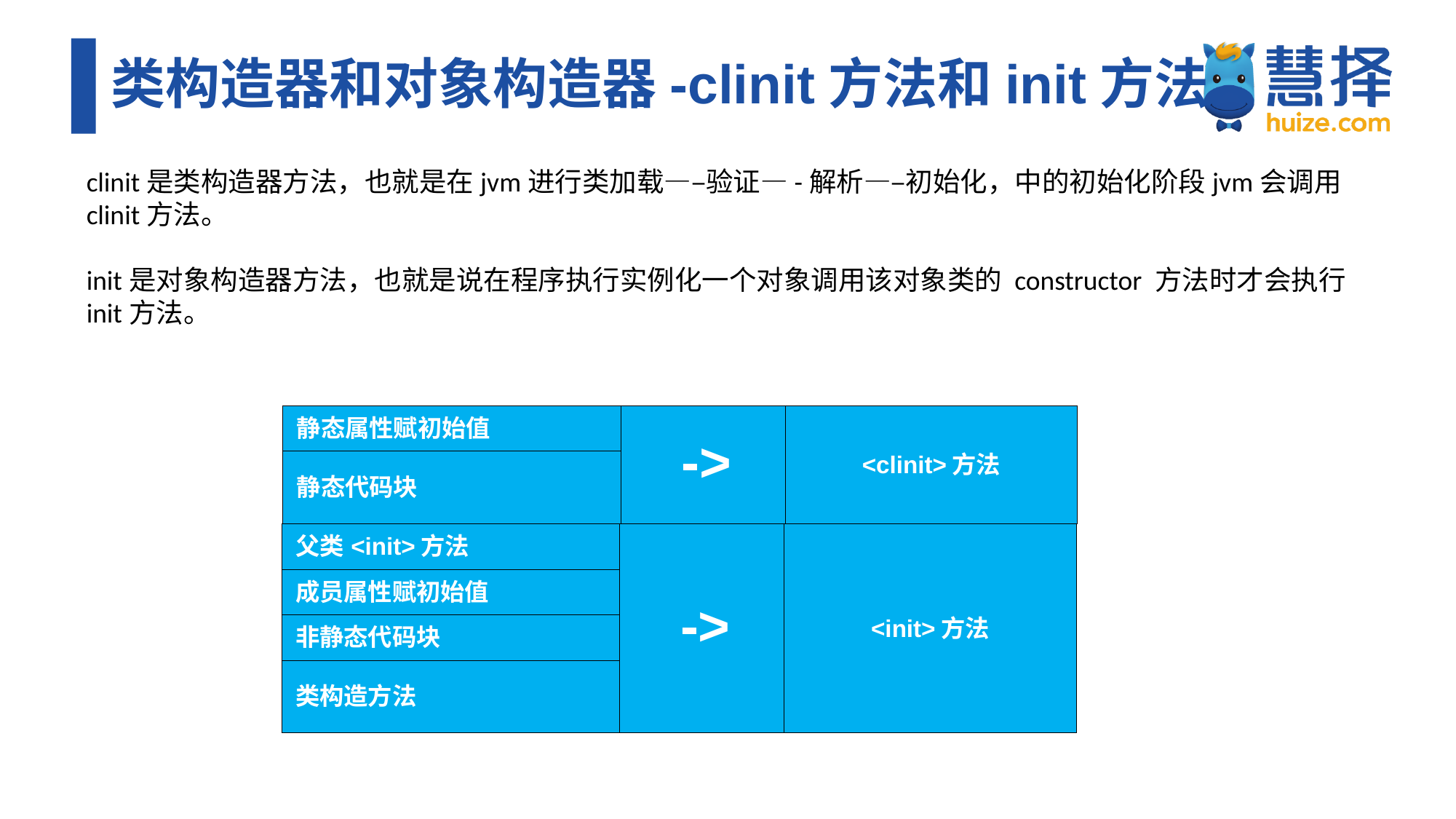

# 类构造器和对象构造器-clinit方法和init方法
clinit是类构造器方法，也就是在jvm进行类加载—–验证—-解析—–初始化，中的初始化阶段jvm会调用clinit方法。

init是对象构造器方法，也就是说在程序执行实例化一个对象调用该对象类的 constructor 方法时才会执行init方法。
| 静态属性赋初始值 | -> | <clinit>方法 |
| --- | --- | --- |
| 静态代码块 |  |  |
| 父类<init>方法 | -> | <init>方法 |
| --- | --- | --- |
| 成员属性赋初始值 |  |  |
| 非静态代码块 |  |  |
| 类构造方法 |  |  |